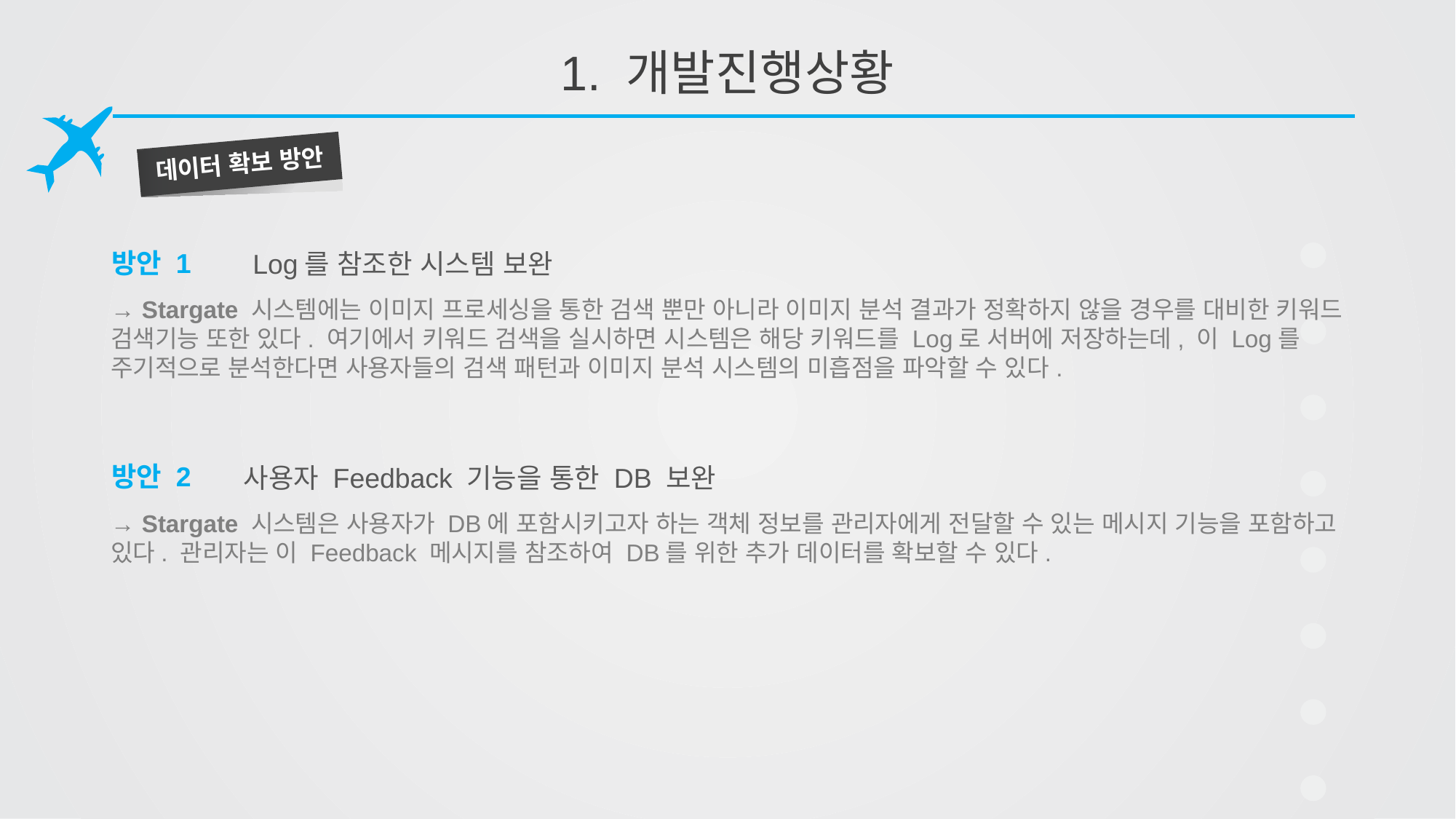

# 1. 개발진행상황

데이터 확보 방안
방안 1
Log를 참조한 시스템 보완

→ Stargate 시스템에는 이미지 프로세싱을 통한 검색 뿐만 아니라 이미지 분석 결과가 정확하지 않을 경우를 대비한 키워드 검색기능 또한 있다. 여기에서 키워드 검색을 실시하면 시스템은 해당 키워드를 Log로 서버에 저장하는데, 이 Log를 주기적으로 분석한다면 사용자들의 검색 패턴과 이미지 분석 시스템의 미흡점을 파악할 수 있다.

방안 2
사용자 Feedback 기능을 통한 DB 보완

→ Stargate 시스템은 사용자가 DB에 포함시키고자 하는 객체 정보를 관리자에게 전달할 수 있는 메시지 기능을 포함하고 있다. 관리자는 이 Feedback 메시지를 참조하여 DB를 위한 추가 데이터를 확보할 수 있다.